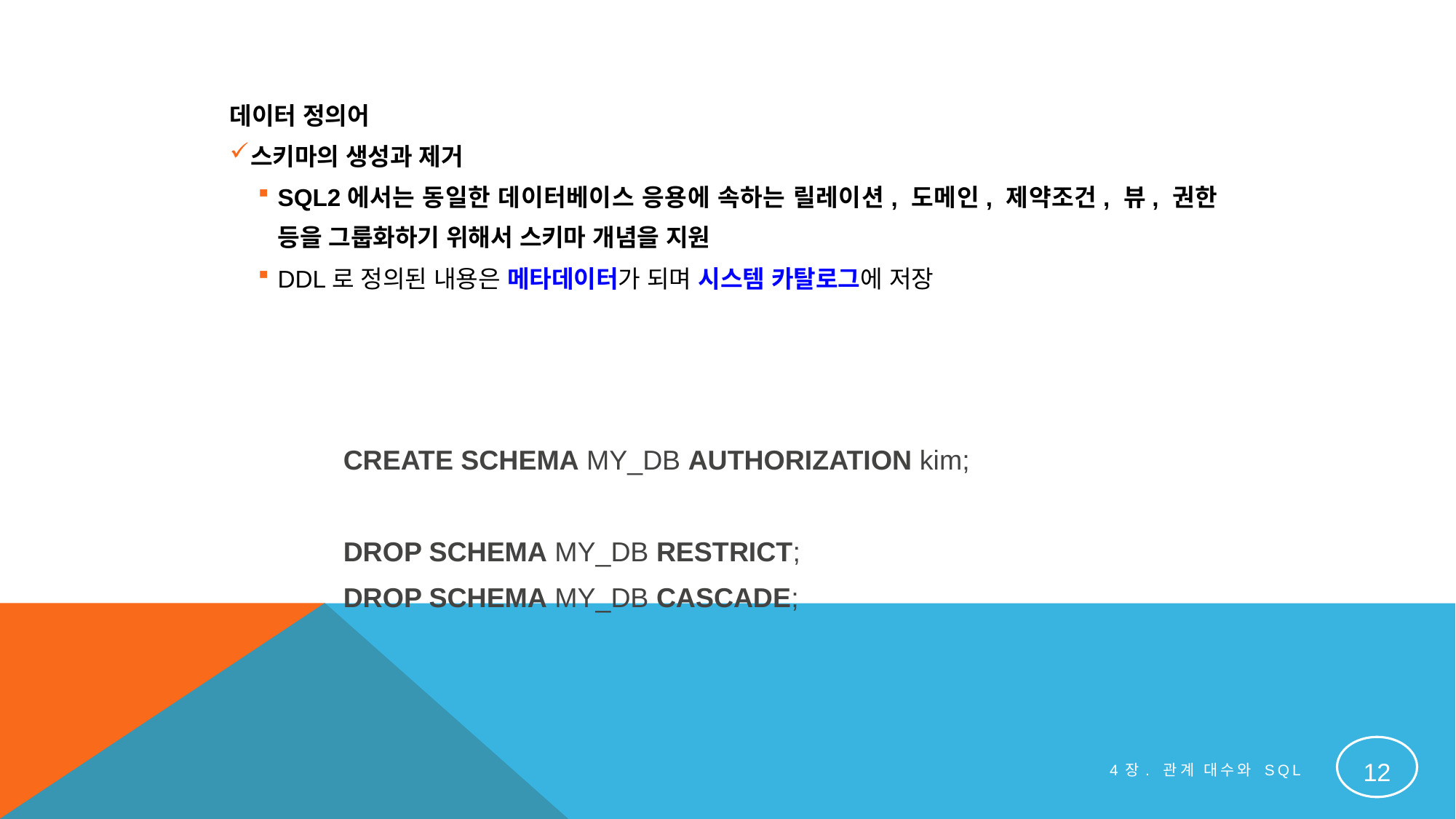

데이터 정의어
스키마의 생성과 제거
SQL2에서는 동일한 데이터베이스 응용에 속하는 릴레이션, 도메인, 제약조건, 뷰, 권한 등을 그룹화하기 위해서 스키마 개념을 지원
DDL로 정의된 내용은 메타데이터가 되며 시스템 카탈로그에 저장
	CREATE SCHEMA MY_DB AUTHORIZATION kim;

	DROP SCHEMA MY_DB RESTRICT;
	DROP SCHEMA MY_DB CASCADE;
12
4장. 관계 대수와 SQL